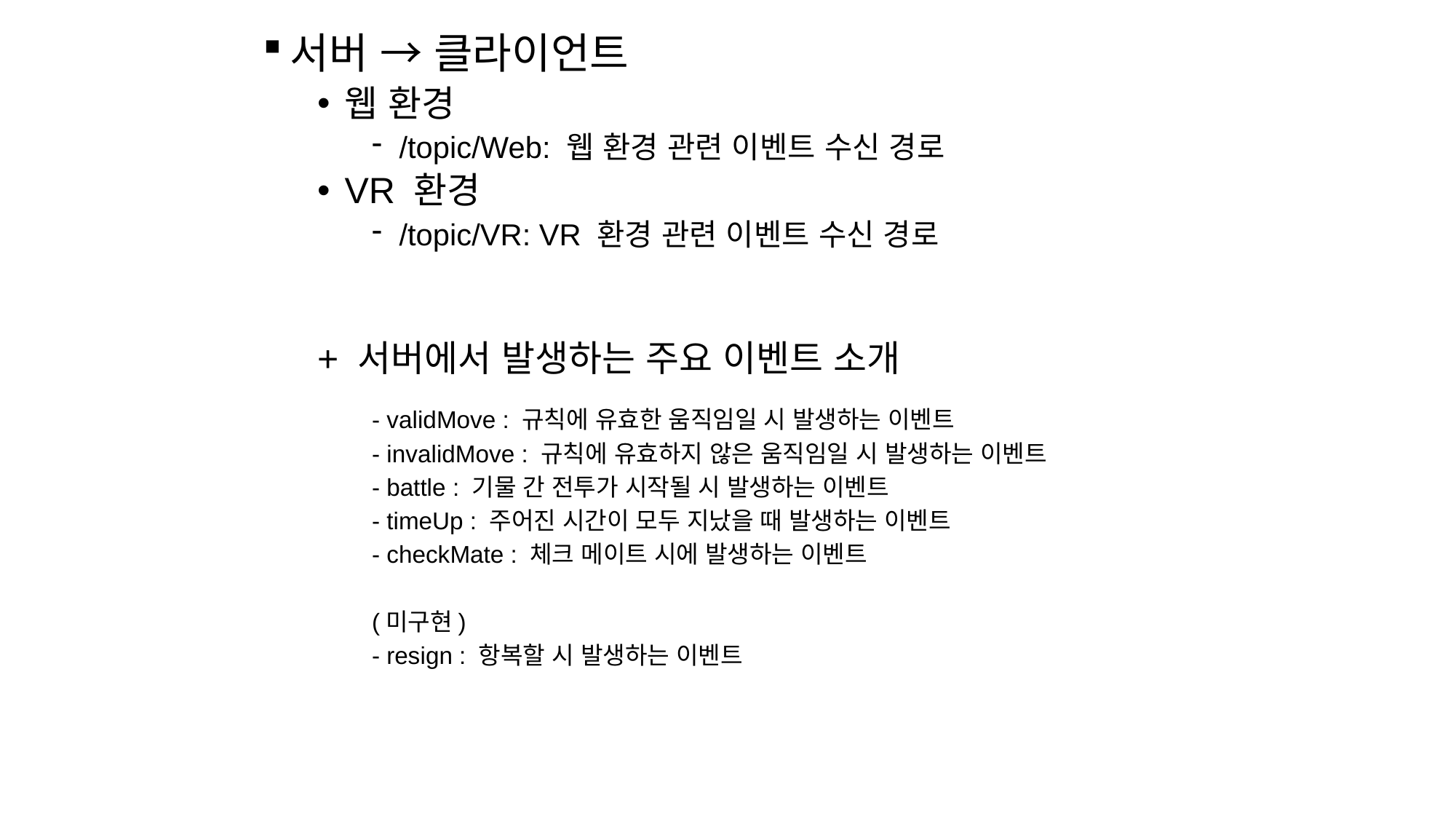

서버 → 클라이언트
웹 환경
/topic/Web: 웹 환경 관련 이벤트 수신 경로
VR 환경
/topic/VR: VR 환경 관련 이벤트 수신 경로

+ 서버에서 발생하는 주요 이벤트 소개

- validMove : 규칙에 유효한 움직임일 시 발생하는 이벤트
- invalidMove : 규칙에 유효하지 않은 움직임일 시 발생하는 이벤트
- battle : 기물 간 전투가 시작될 시 발생하는 이벤트
- timeUp : 주어진 시간이 모두 지났을 때 발생하는 이벤트
- checkMate : 체크 메이트 시에 발생하는 이벤트

(미구현)
- resign : 항복할 시 발생하는 이벤트